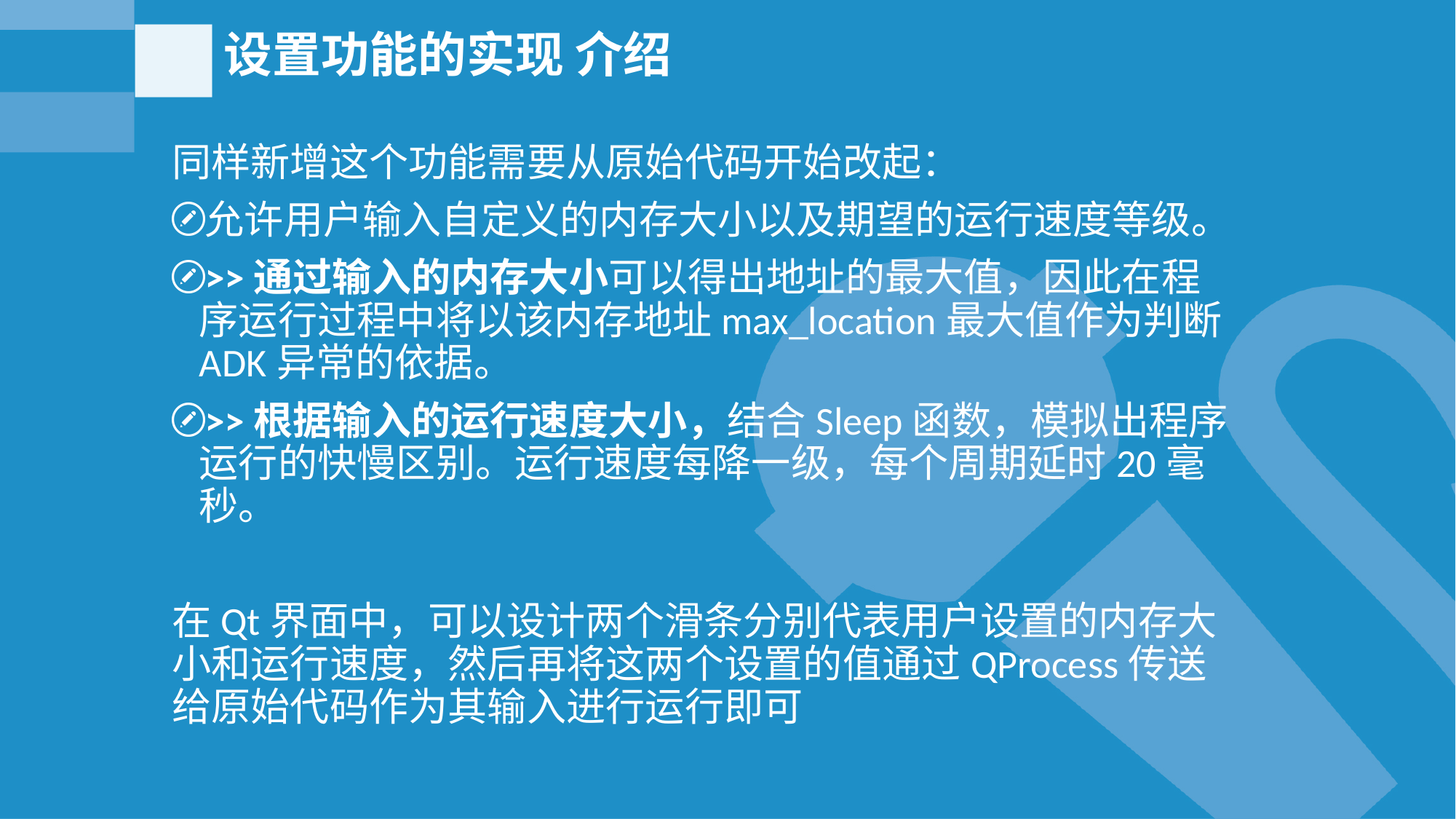

# 设置功能的实现 介绍
同样新增这个功能需要从原始代码开始改起：
允许用户输入自定义的内存大小以及期望的运行速度等级。
>>通过输入的内存大小可以得出地址的最大值，因此在程序运行过程中将以该内存地址max_location最大值作为判断ADK异常的依据。
>>根据输入的运行速度大小，结合Sleep函数，模拟出程序运行的快慢区别。运行速度每降一级，每个周期延时20毫秒。

在Qt界面中，可以设计两个滑条分别代表用户设置的内存大小和运行速度，然后再将这两个设置的值通过QProcess传送给原始代码作为其输入进行运行即可